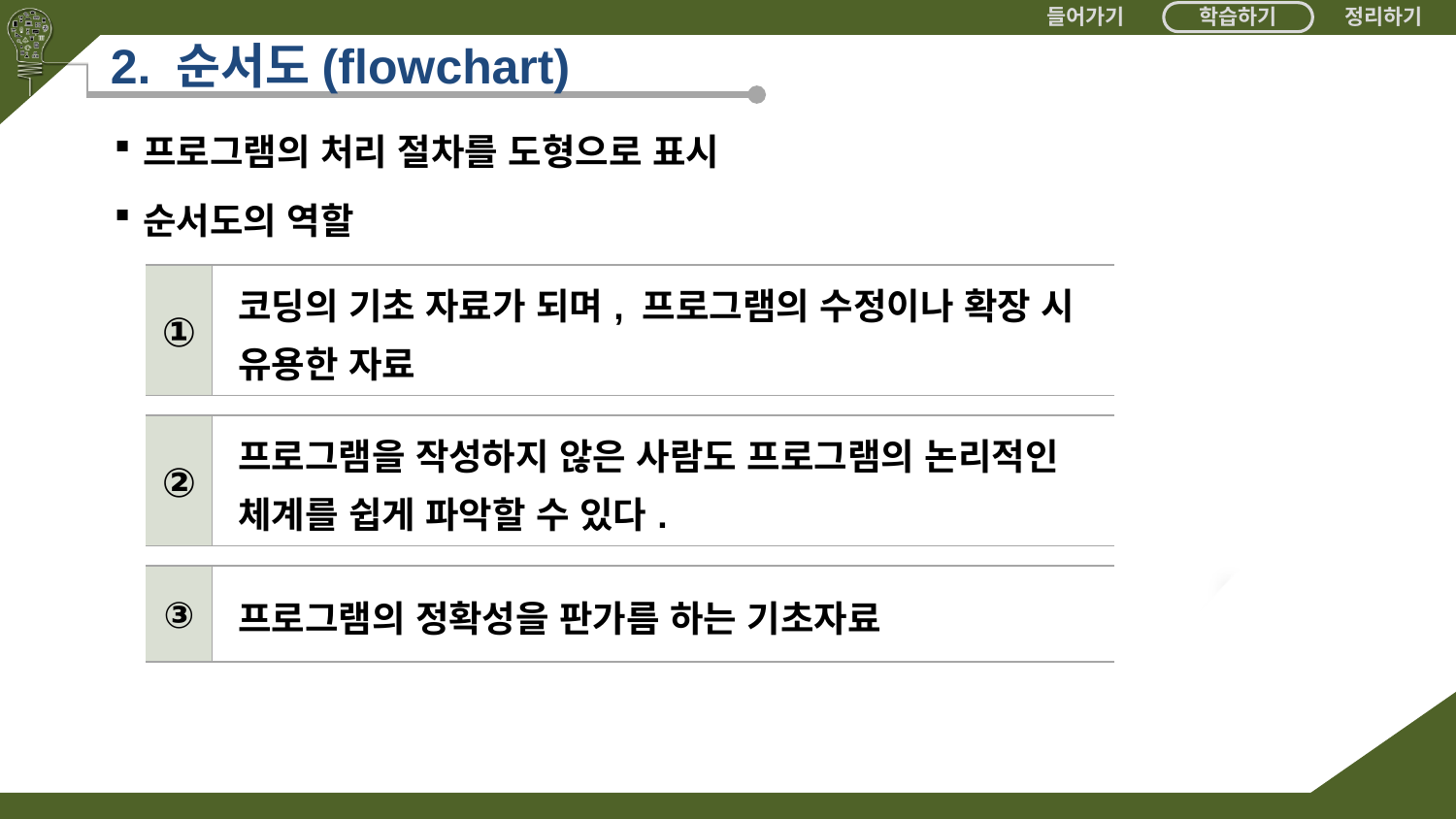

# 2. 순서도(flowchart)
프로그램의 처리 절차를 도형으로 표시
순서도의 역할
| ① | 코딩의 기초 자료가 되며, 프로그램의 수정이나 확장 시 유용한 자료 |
| --- | --- |
| ② | 프로그램을 작성하지 않은 사람도 프로그램의 논리적인 체계를 쉽게 파악할 수 있다. |
| --- | --- |
| ③ | 프로그램의 정확성을 판가름 하는 기초자료 |
| --- | --- |